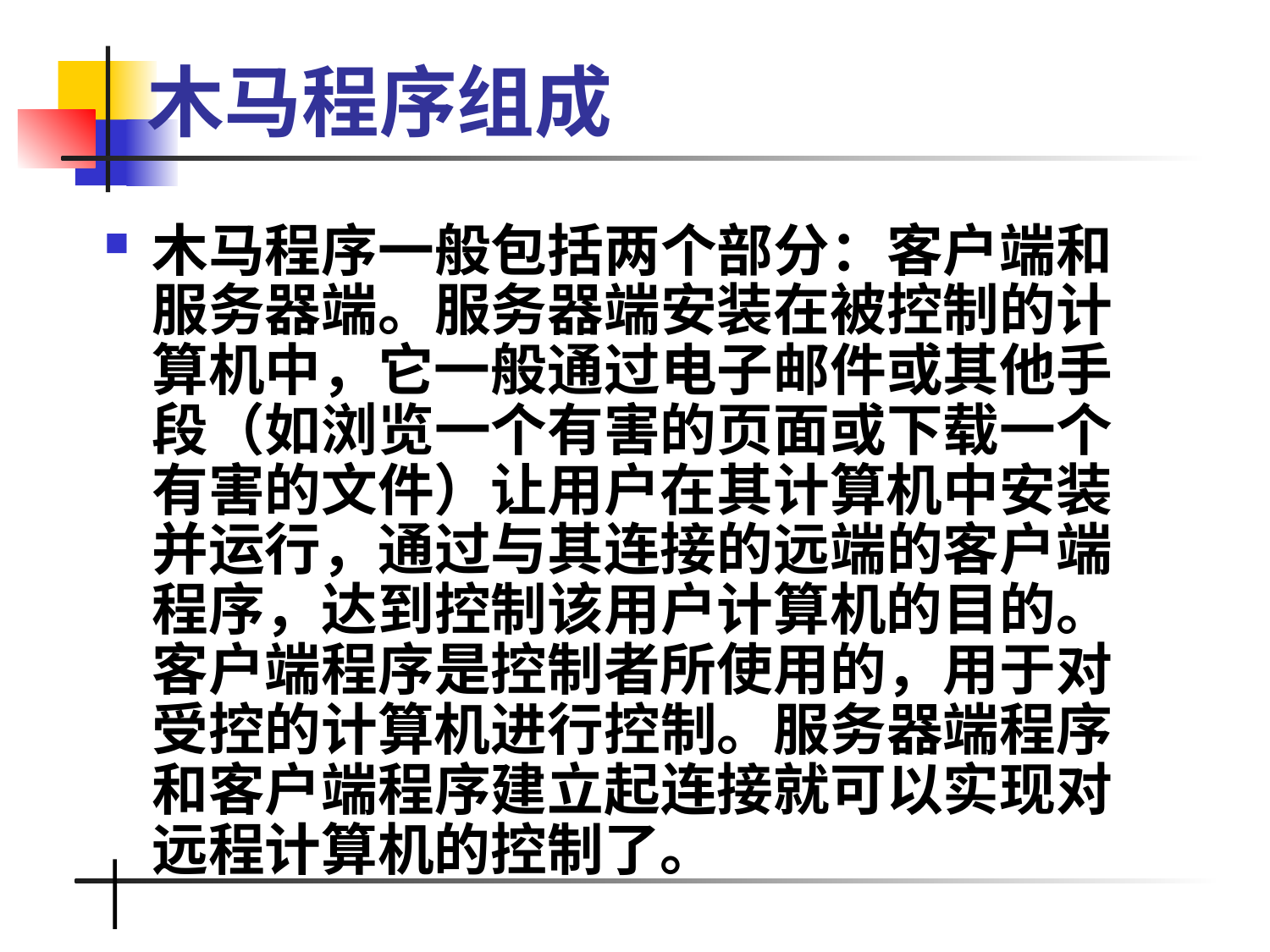

# 木马程序组成
木马程序一般包括两个部分：客户端和服务器端。服务器端安装在被控制的计算机中，它一般通过电子邮件或其他手段（如浏览一个有害的页面或下载一个有害的文件）让用户在其计算机中安装并运行，通过与其连接的远端的客户端程序，达到控制该用户计算机的目的。客户端程序是控制者所使用的，用于对受控的计算机进行控制。服务器端程序和客户端程序建立起连接就可以实现对远程计算机的控制了。